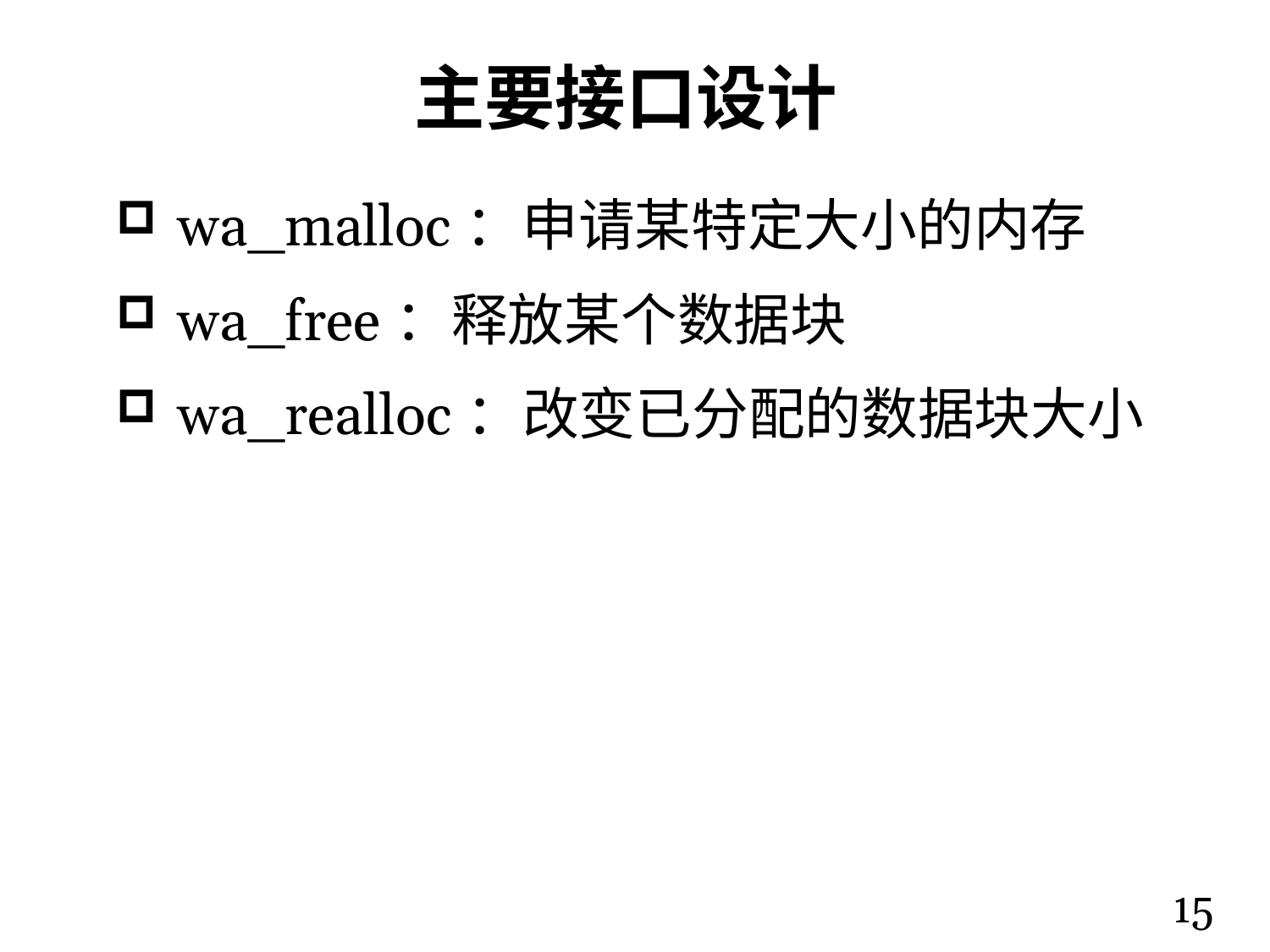

# 主要接口设计
wa_malloc：申请某特定大小的内存
wa_free：释放某个数据块
wa_realloc：改变已分配的数据块大小

15